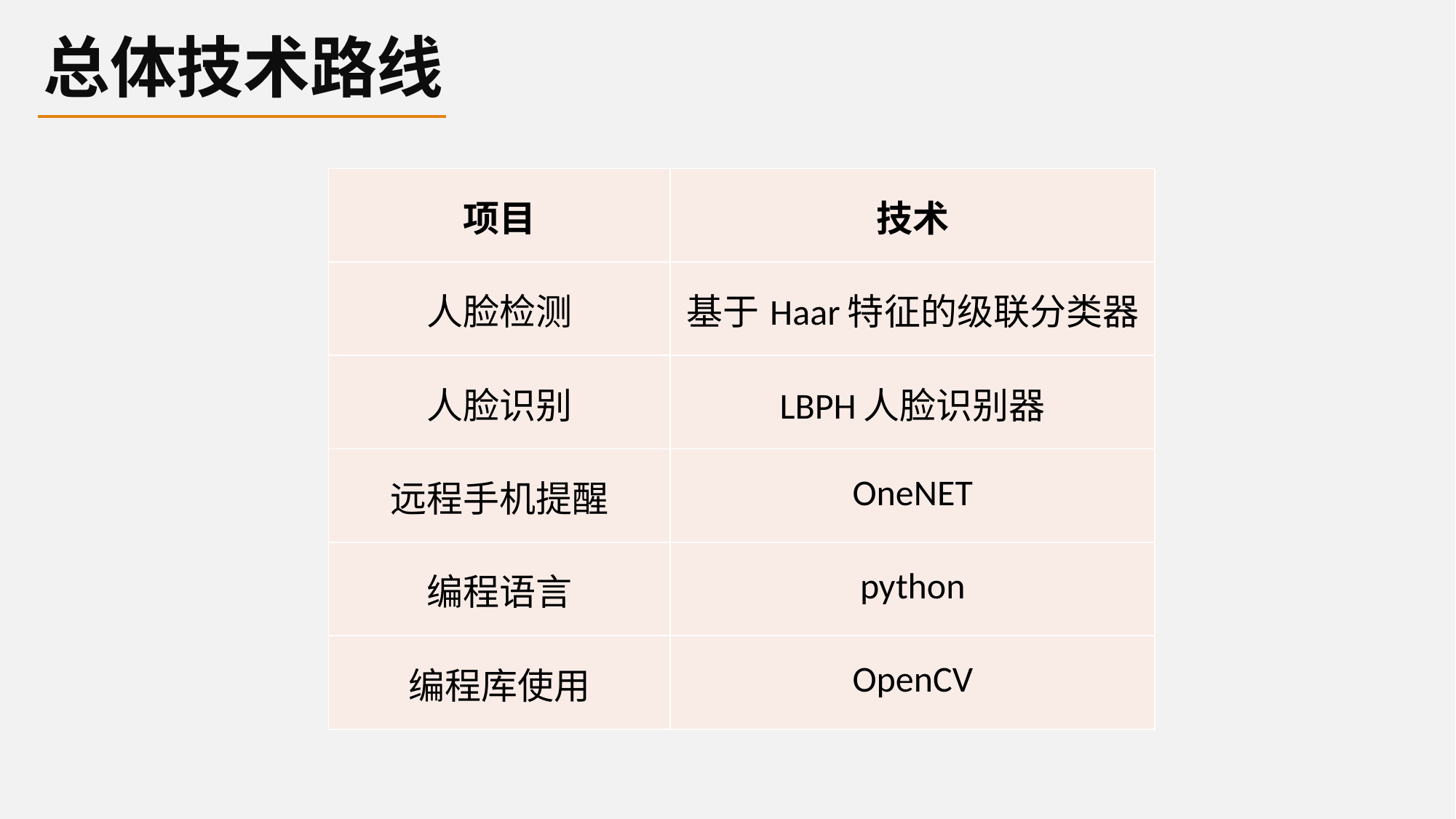

总体技术路线
| 项目 | 技术 |
| --- | --- |
| 人脸检测 | 基于Haar特征的级联分类器 |
| 人脸识别 | LBPH人脸识别器 |
| 远程手机提醒 | OneNET |
| 编程语言 | python |
| 编程库使用 | OpenCV |